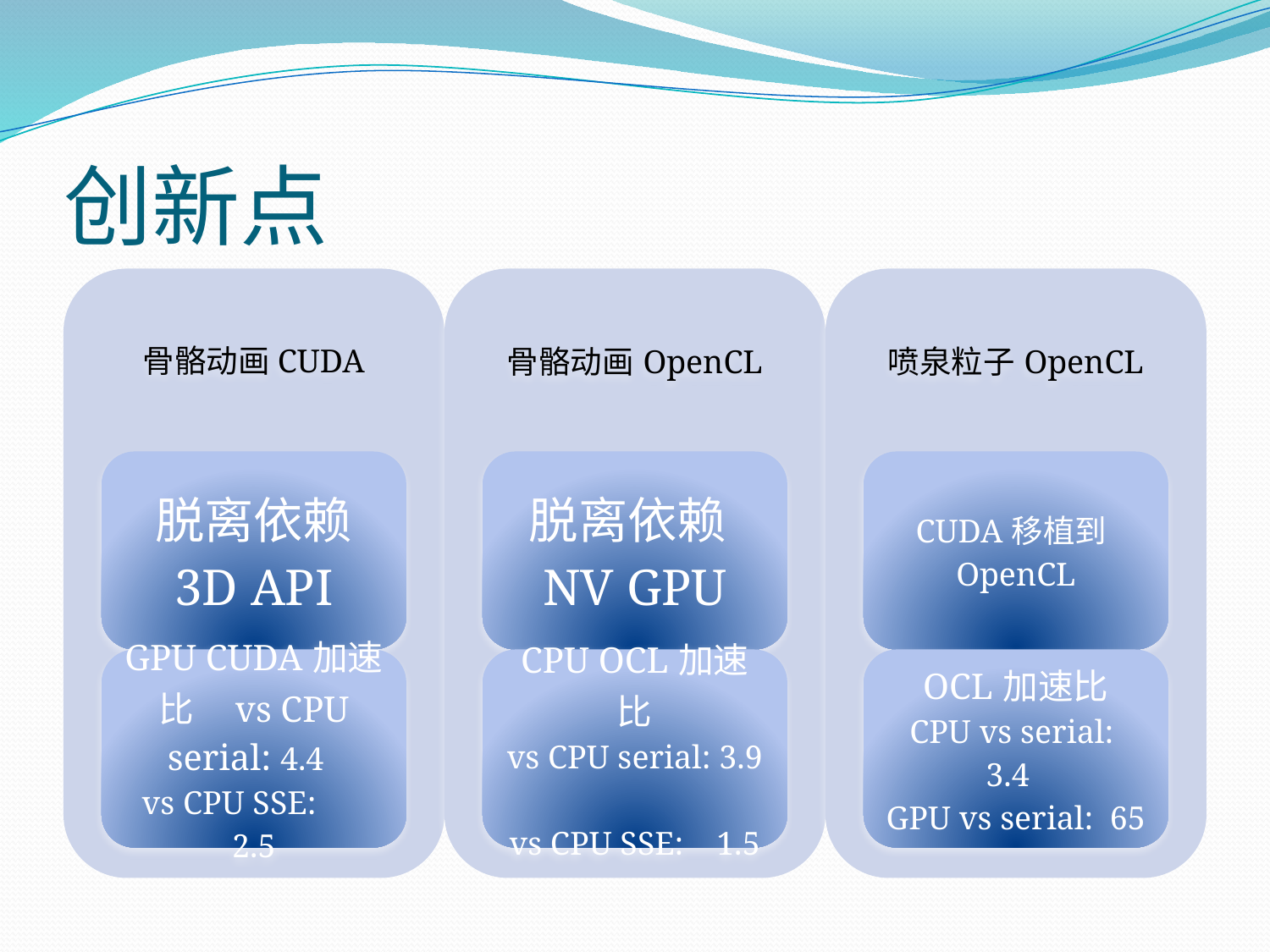

# 创新点
骨骼动画CUDA
脱离依赖 3D API
GPU CUDA加速比    vs CPU serial: 4.4
vs CPU SSE:       2.5
骨骼动画OpenCL
脱离依赖NV GPU
CPU OCL加速比
vs CPU serial: 3.9
vs CPU SSE:    1.5
喷泉粒子OpenCL
CUDA移植到OpenCL
OCL加速比
CPU vs serial:  3.4
GPU vs serial:  65